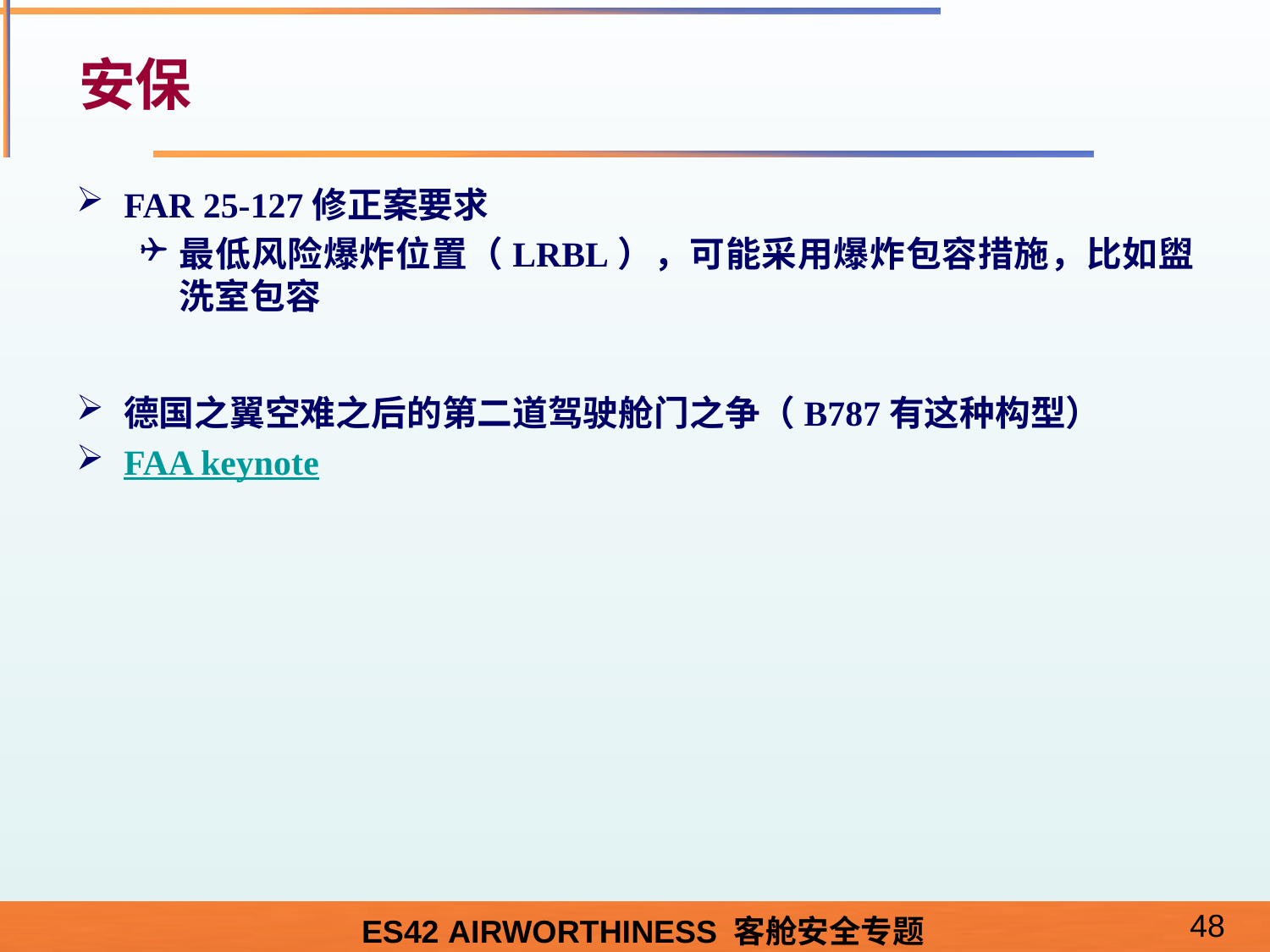

# 安保
FAR 25-127修正案要求
最低风险爆炸位置（LRBL），可能采用爆炸包容措施，比如盥洗室包容

德国之翼空难之后的第二道驾驶舱门之争（B787有这种构型）
FAA keynote